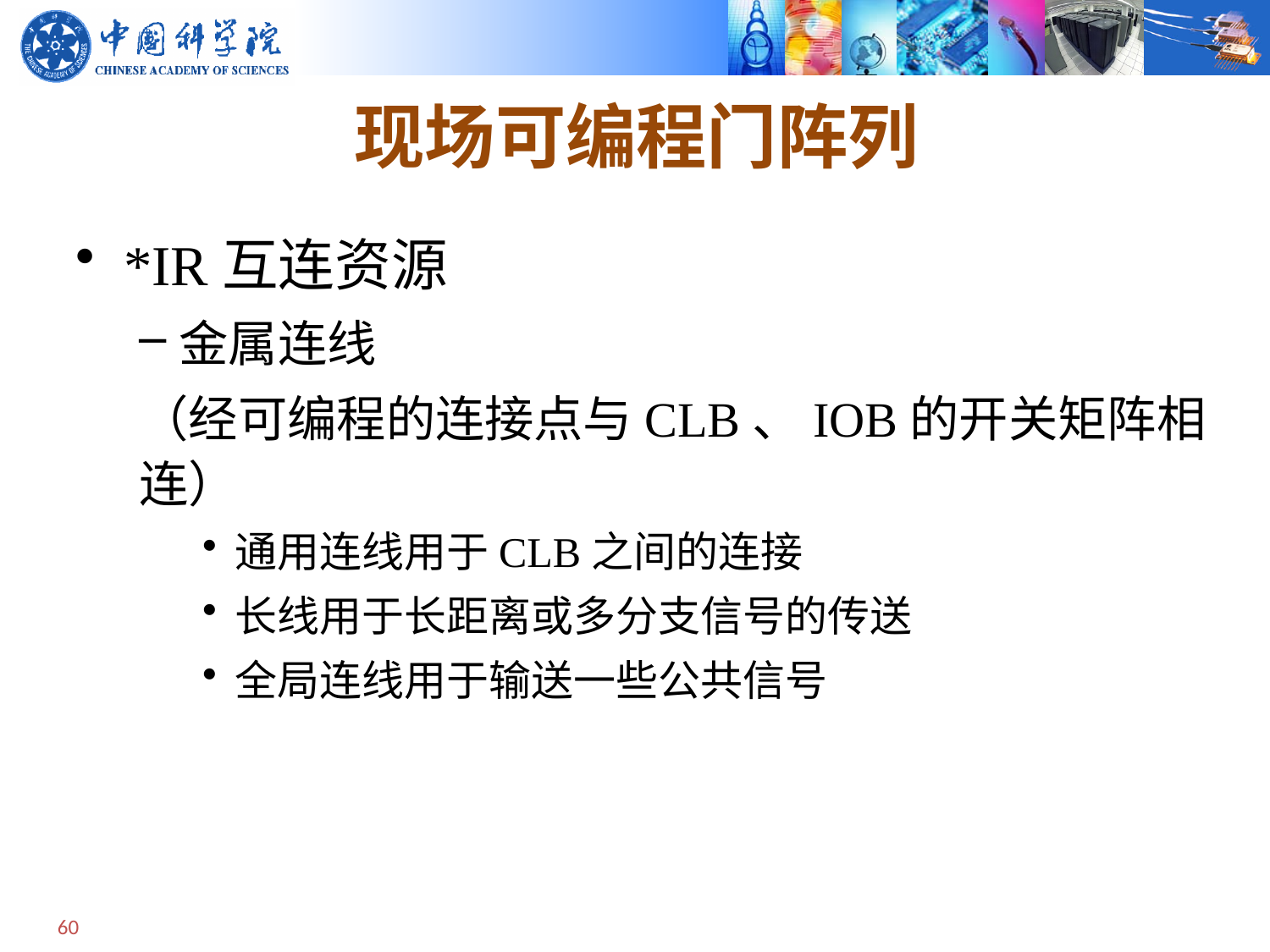

# 现场可编程门阵列
*IR互连资源
金属连线
（经可编程的连接点与CLB、IOB的开关矩阵相连）
通用连线用于CLB之间的连接
长线用于长距离或多分支信号的传送
全局连线用于输送一些公共信号